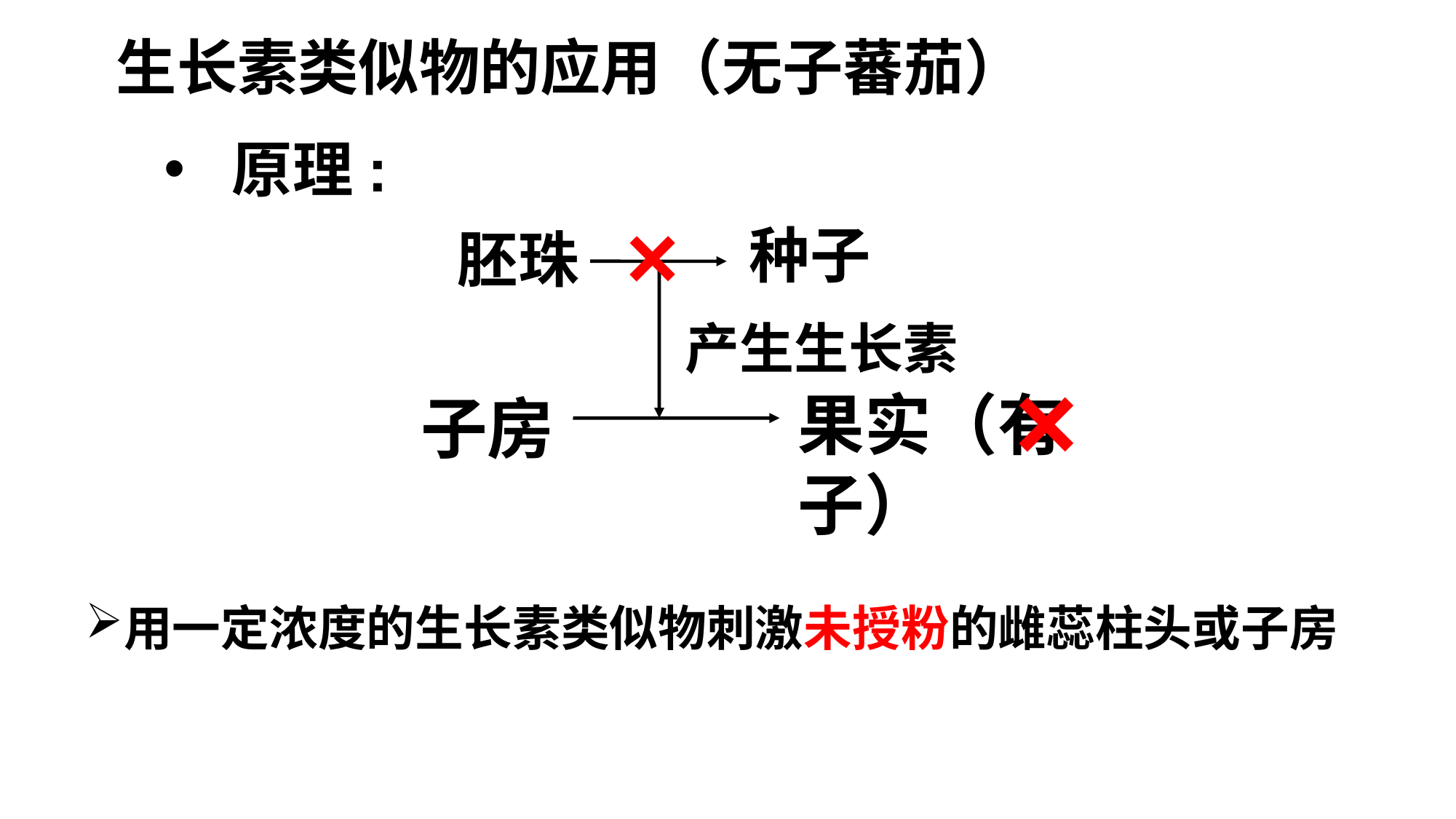

# 生长素类似物的应用（无子蕃茄）
原理:
×
种子
胚珠

产生生长素
×
果实（有子）
子房

用一定浓度的生长素类似物刺激未授粉的雌蕊柱头或子房